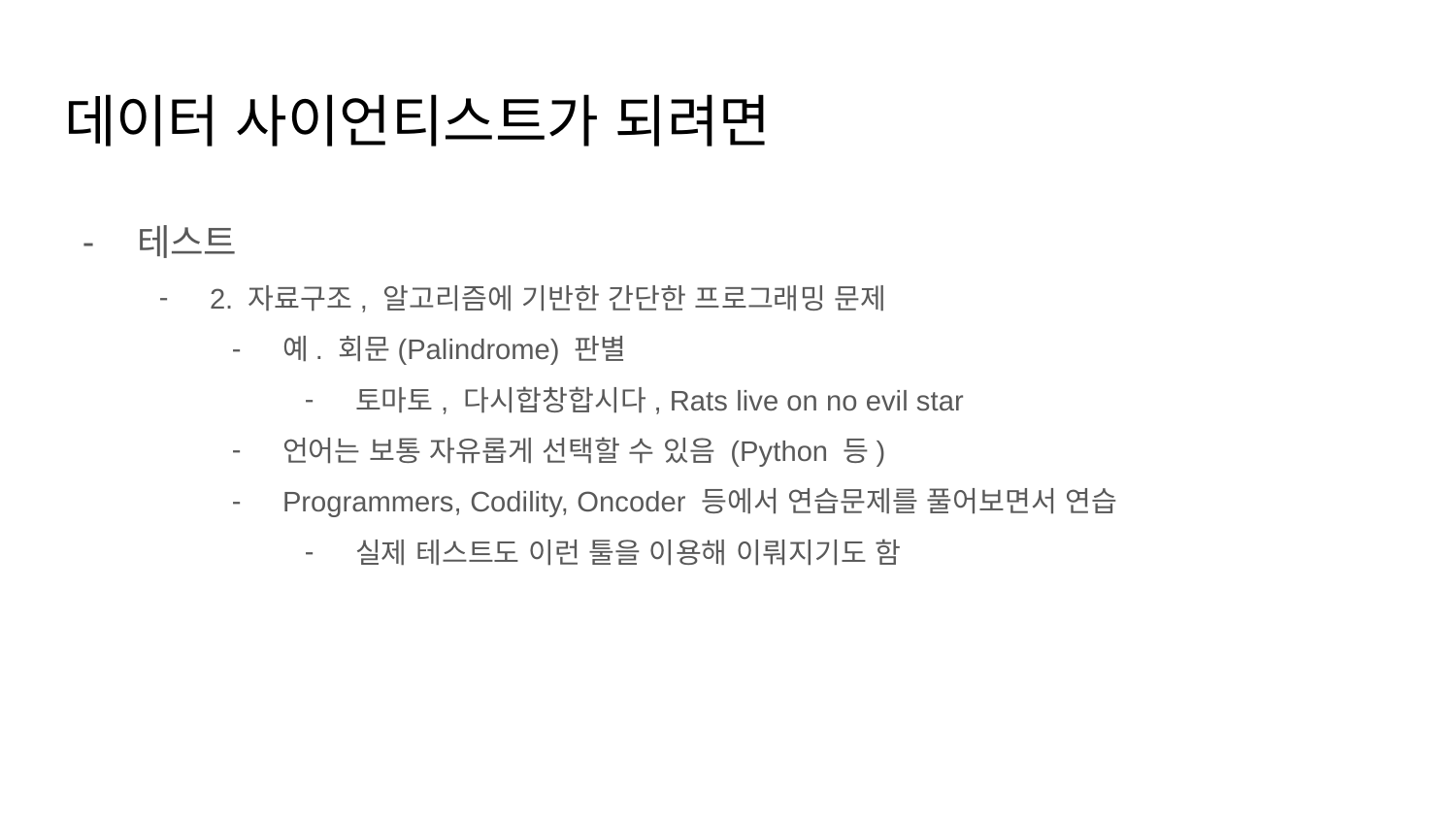

# 데이터 사이언티스트가 되려면
테스트
2. 자료구조, 알고리즘에 기반한 간단한 프로그래밍 문제
예. 회문(Palindrome) 판별
토마토, 다시합창합시다, Rats live on no evil star
언어는 보통 자유롭게 선택할 수 있음 (Python 등)
Programmers, Codility, Oncoder 등에서 연습문제를 풀어보면서 연습
실제 테스트도 이런 툴을 이용해 이뤄지기도 함